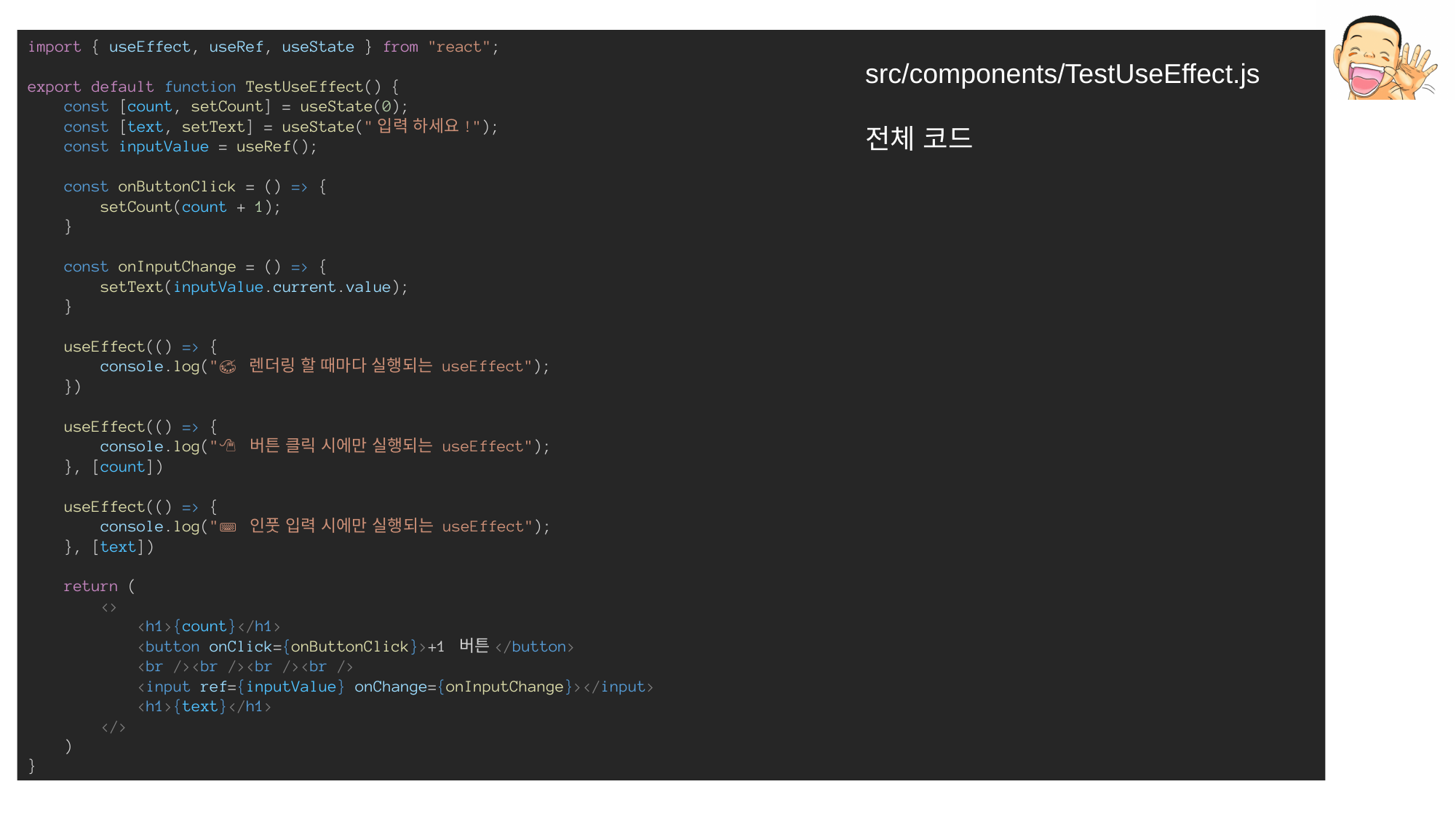

import { useEffect, useRef, useState } from "react";
export default function TestUseEffect() {
    const [count, setCount] = useState(0);
    const [text, setText] = useState("입력 하세요!");
    const inputValue = useRef();
    const onButtonClick = () => {
        setCount(count + 1);
    }
    const onInputChange = () => {
        setText(inputValue.current.value);
    }
    useEffect(() => {
        console.log("🎨 렌더링 할 때마다 실행되는 useEffect");
    })
    useEffect(() => {
        console.log("🖱️ 버튼 클릭 시에만 실행되는 useEffect");
    }, [count])
    useEffect(() => {
        console.log("⌨ 인풋 입력 시에만 실행되는 useEffect");
    }, [text])
    return (
        <>
            <h1>{count}</h1>
            <button onClick={onButtonClick}>+1 버튼</button>
            <br /><br /><br /><br />
            <input ref={inputValue} onChange={onInputChange}></input>
            <h1>{text}</h1>
        </>
    )
}
src/components/TestUseEffect.js

전체 코드